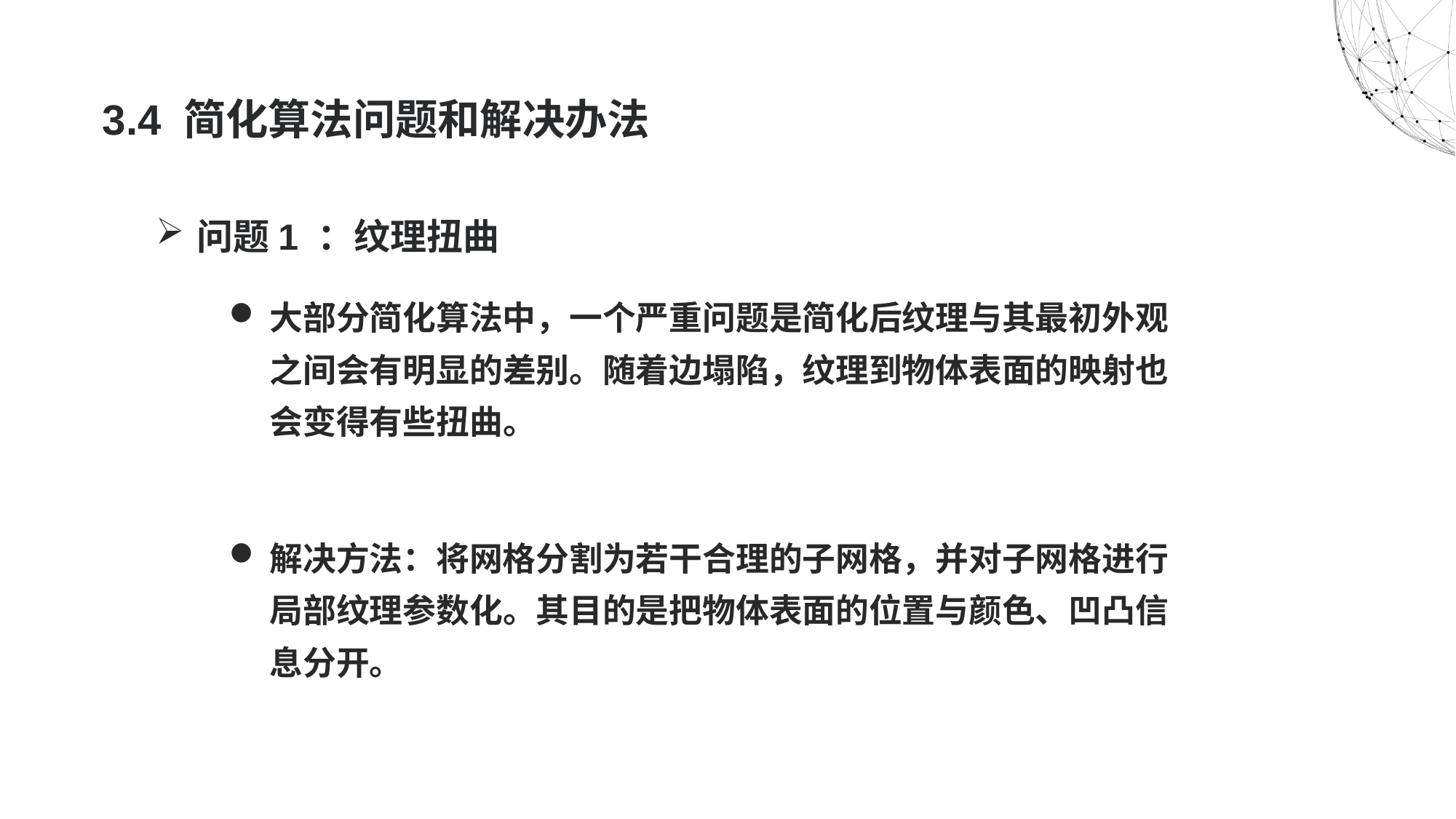

# 3.4 简化算法问题和解决办法
问题1 ：纹理扭曲
大部分简化算法中，一个严重问题是简化后纹理与其最初外观之间会有明显的差别。随着边塌陷，纹理到物体表面的映射也会变得有些扭曲。

解决方法：将网格分割为若干合理的子网格，并对子网格进行局部纹理参数化。其目的是把物体表面的位置与颜色、凹凸信息分开。